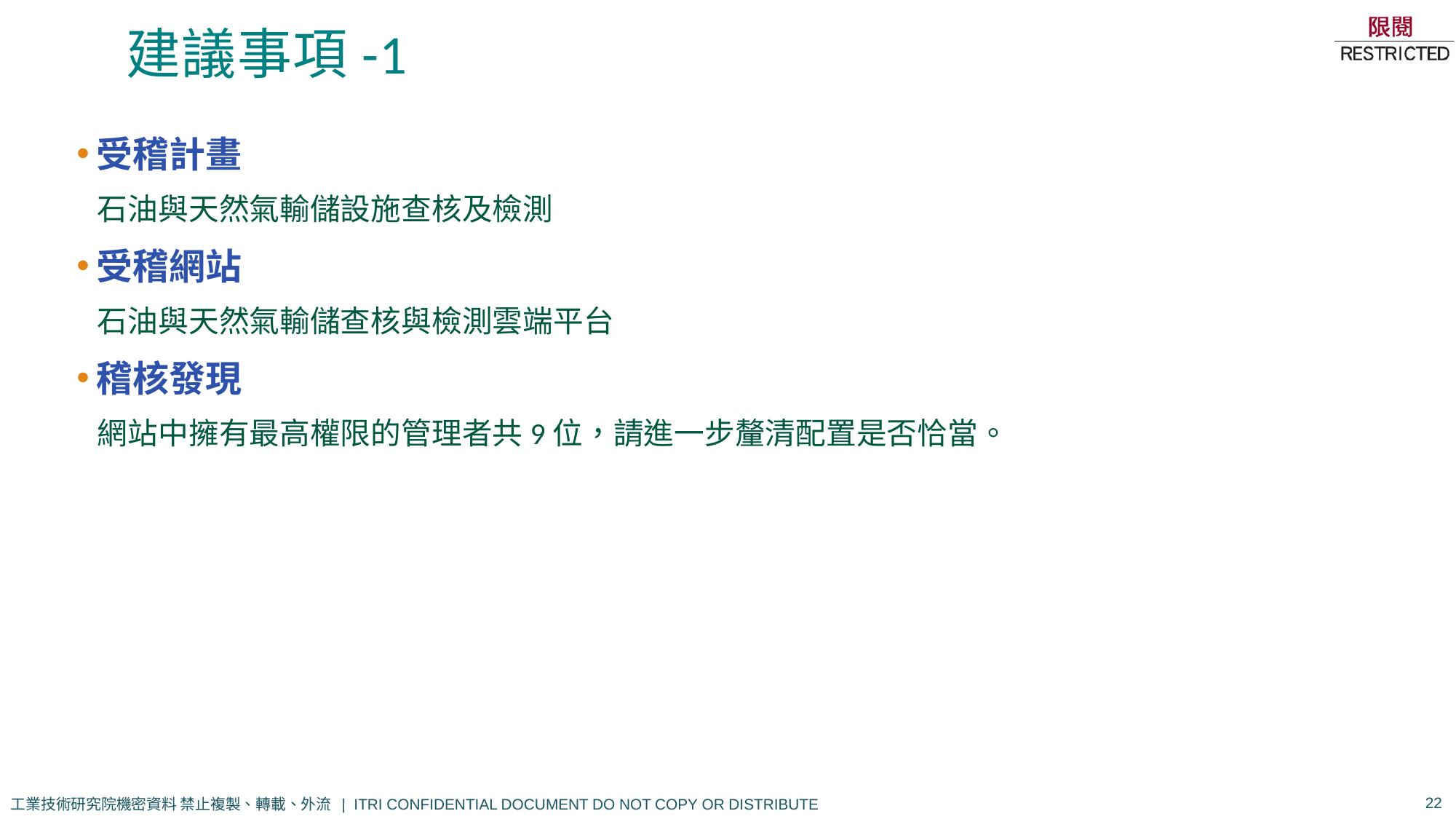

# 建議事項-1
受稽計畫
石油與天然氣輸儲設施查核及檢測
受稽網站
石油與天然氣輸儲查核與檢測雲端平台
稽核發現
網站中擁有最高權限的管理者共9位，請進一步釐清配置是否恰當。
22